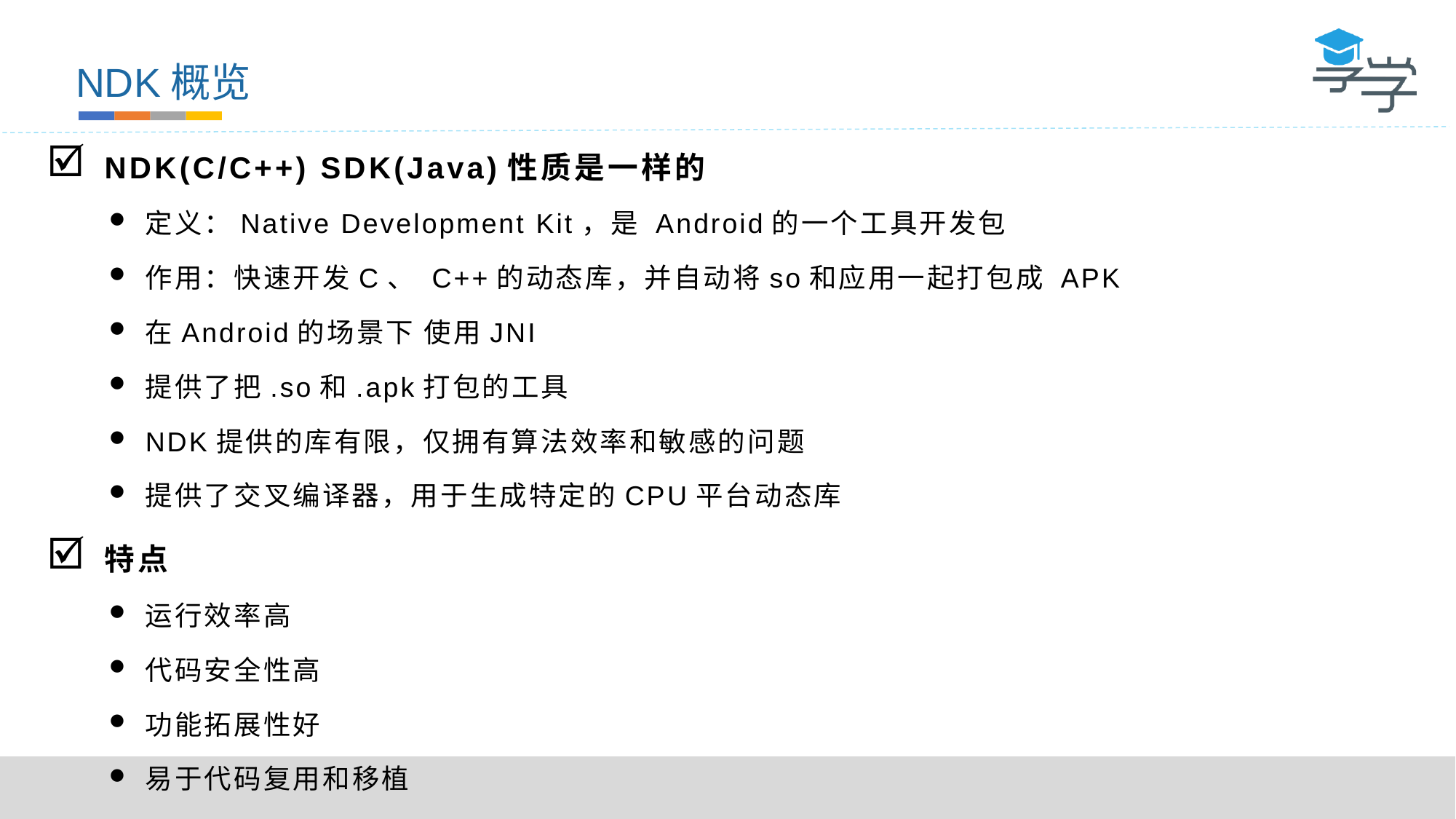

NDK概览

NDK(C/C++) SDK(Java)性质是一样的
定义：Native Development Kit，是 Android的一个工具开发包
作用：快速开发C、 C++的动态库，并自动将so和应用一起打包成 APK
在Android的场景下 使用JNI
提供了把.so和.apk打包的工具
NDK提供的库有限，仅拥有算法效率和敏感的问题
提供了交叉编译器，用于生成特定的CPU平台动态库
特点
运行效率高
代码安全性高
功能拓展性好
易于代码复用和移植